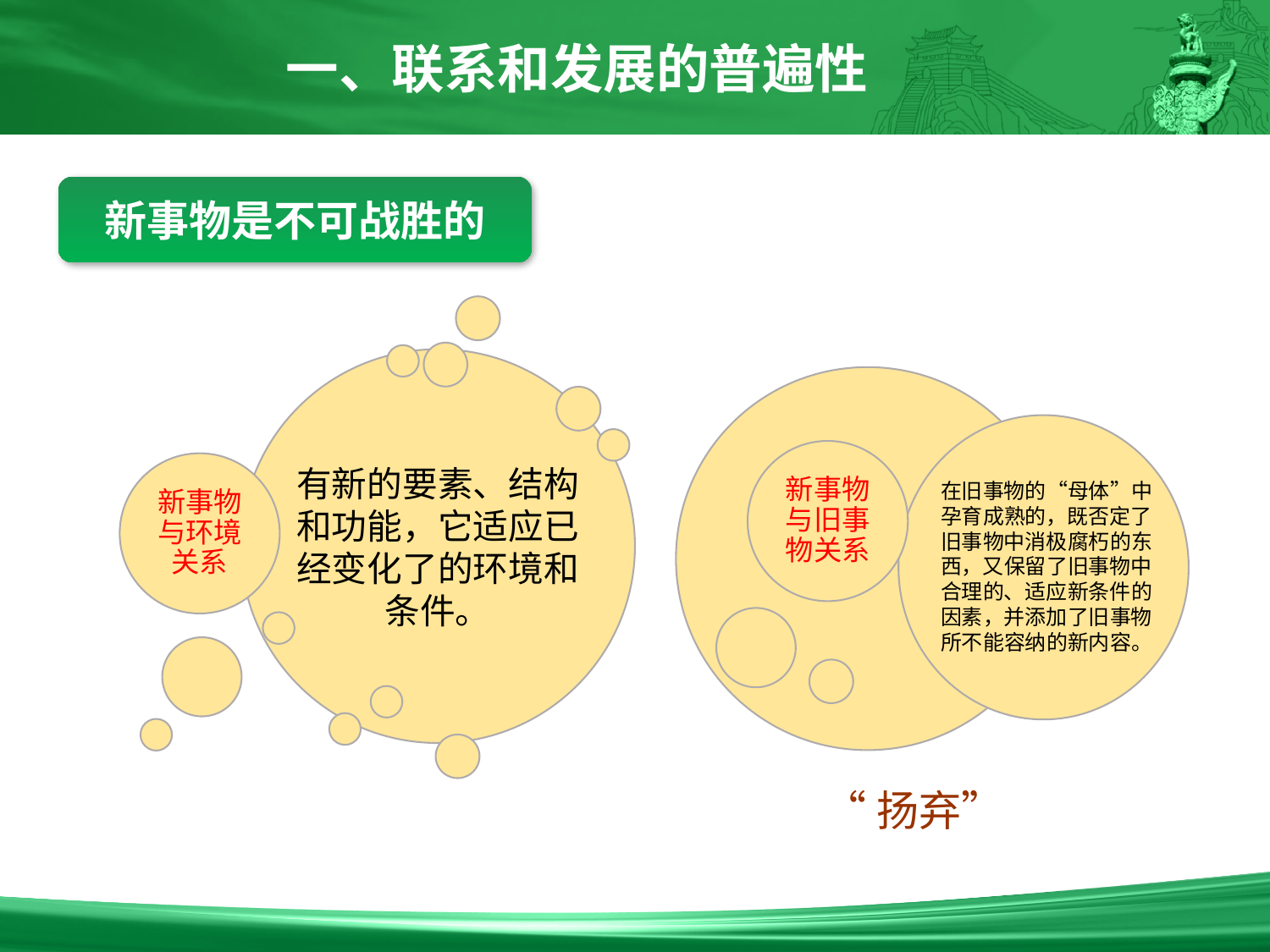

一、联系和发展的普遍性
新事物是不可战胜的

有新的要素、结构和功能，它适应已经变化了的环境和条件。

新事物与旧事物关系
新事物与环境关系
在旧事物的“母体”中孕育成熟的，既否定了旧事物中消极腐朽的东西，又保留了旧事物中合理的、适应新条件的因素，并添加了旧事物所不能容纳的新内容。

“扬弃”